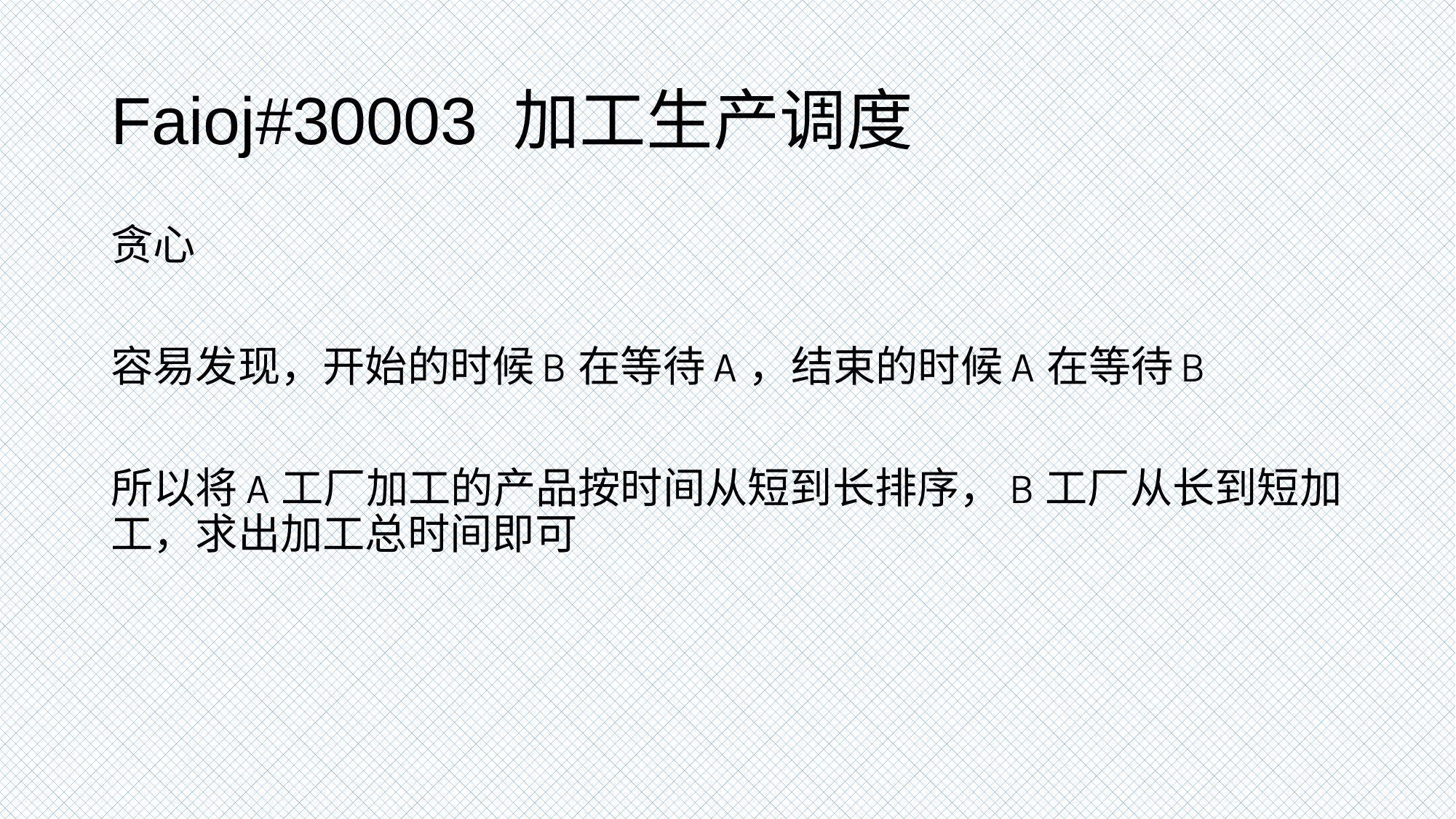

# Faioj#30003 加工生产调度
贪心

容易发现，开始的时候B在等待A，结束的时候A在等待B

所以将A工厂加工的产品按时间从短到长排序，B工厂从长到短加工，求出加工总时间即可